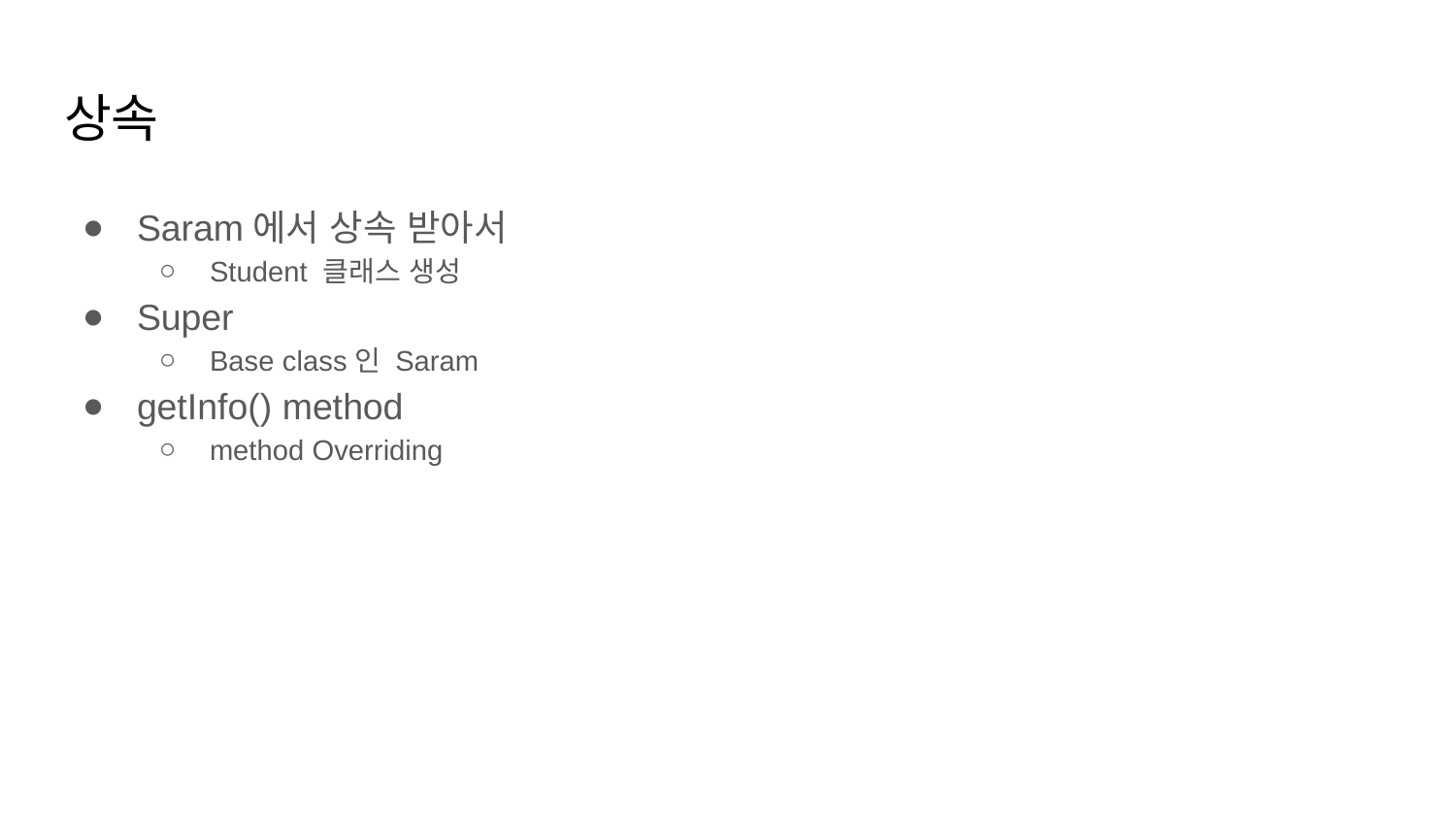

# 상속
Saram에서 상속 받아서
Student 클래스 생성
Super
Base class인 Saram
getInfo() method
method Overriding